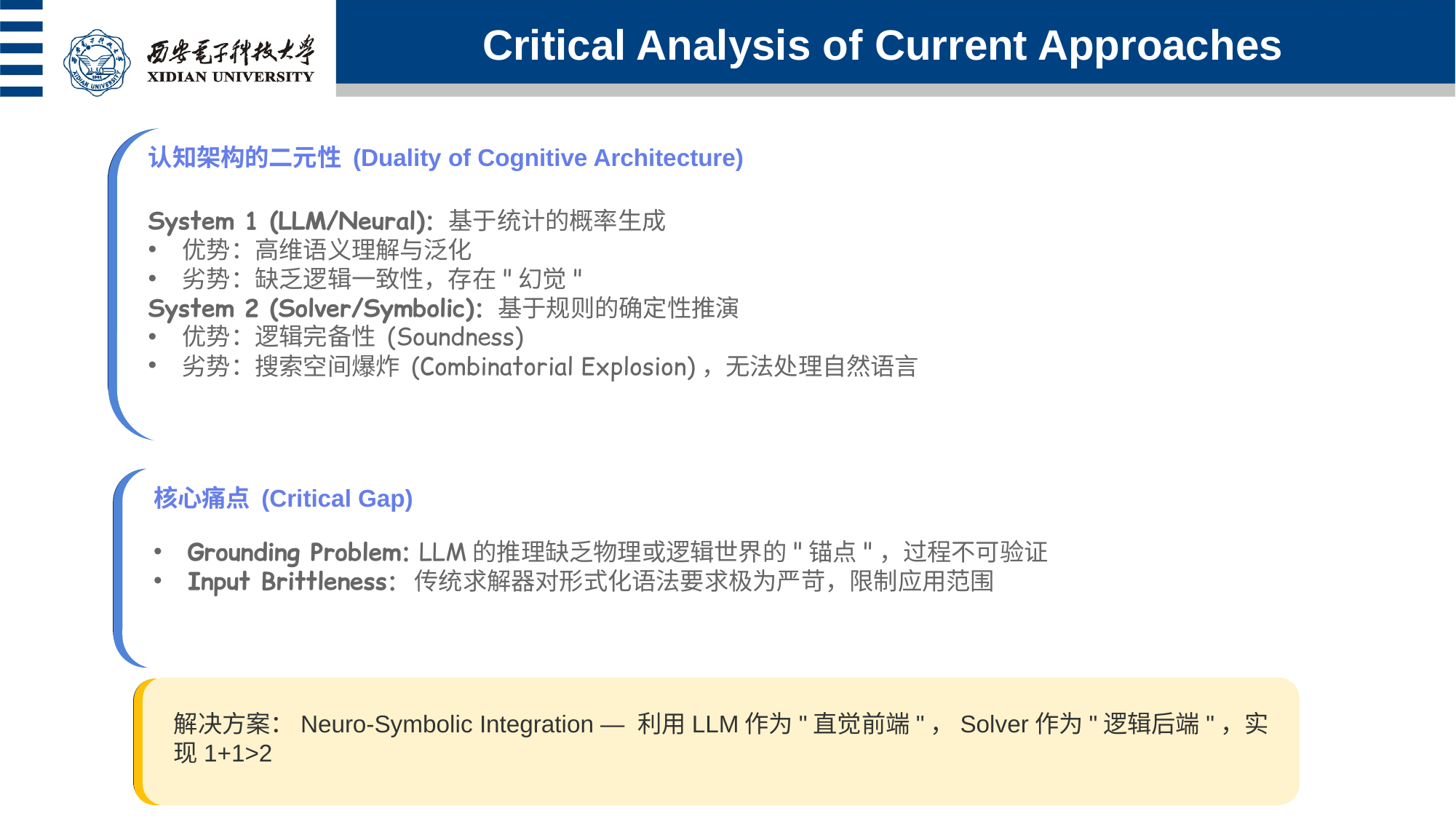

Critical Analysis of Current Approaches

认知架构的二元性 (Duality of Cognitive Architecture)
System 1 (LLM/Neural): 基于统计的概率生成
优势：高维语义理解与泛化
劣势：缺乏逻辑一致性，存在"幻觉"
System 2 (Solver/Symbolic): 基于规则的确定性推演
优势：逻辑完备性 (Soundness)
劣势：搜索空间爆炸 (Combinatorial Explosion)，无法处理自然语言

核心痛点 (Critical Gap)
Grounding Problem: LLM的推理缺乏物理或逻辑世界的"锚点"，过程不可验证
Input Brittleness: 传统求解器对形式化语法要求极为严苛，限制应用范围

解决方案：Neuro-Symbolic Integration — 利用LLM作为"直觉前端"，Solver作为"逻辑后端"，实现1+1>2